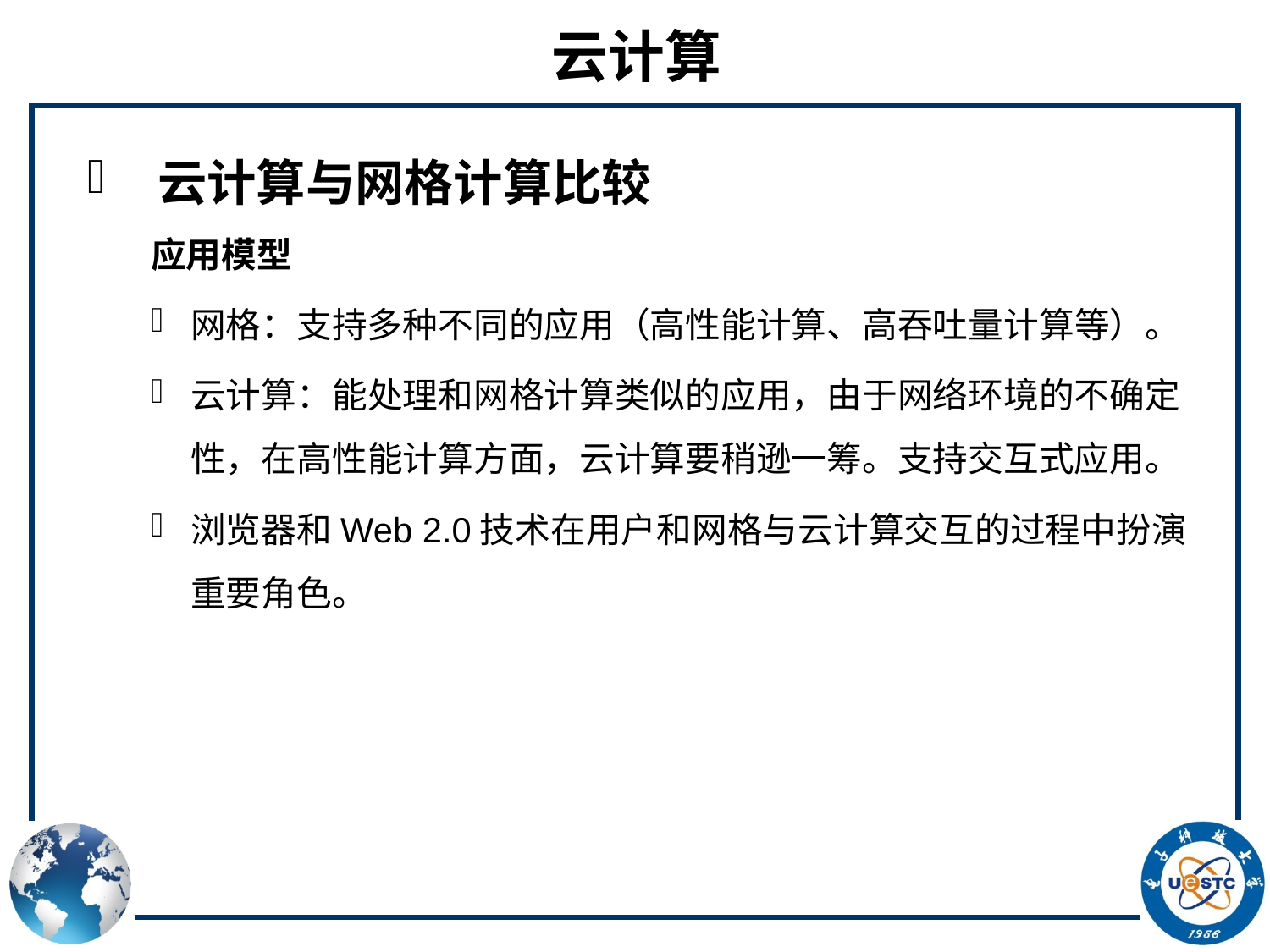

# 云计算
 云计算与网格计算比较
应用模型
网格：支持多种不同的应用（高性能计算、高吞吐量计算等）。
云计算：能处理和网格计算类似的应用，由于网络环境的不确定性，在高性能计算方面，云计算要稍逊一筹。支持交互式应用。
浏览器和Web 2.0技术在用户和网格与云计算交互的过程中扮演重要角色。